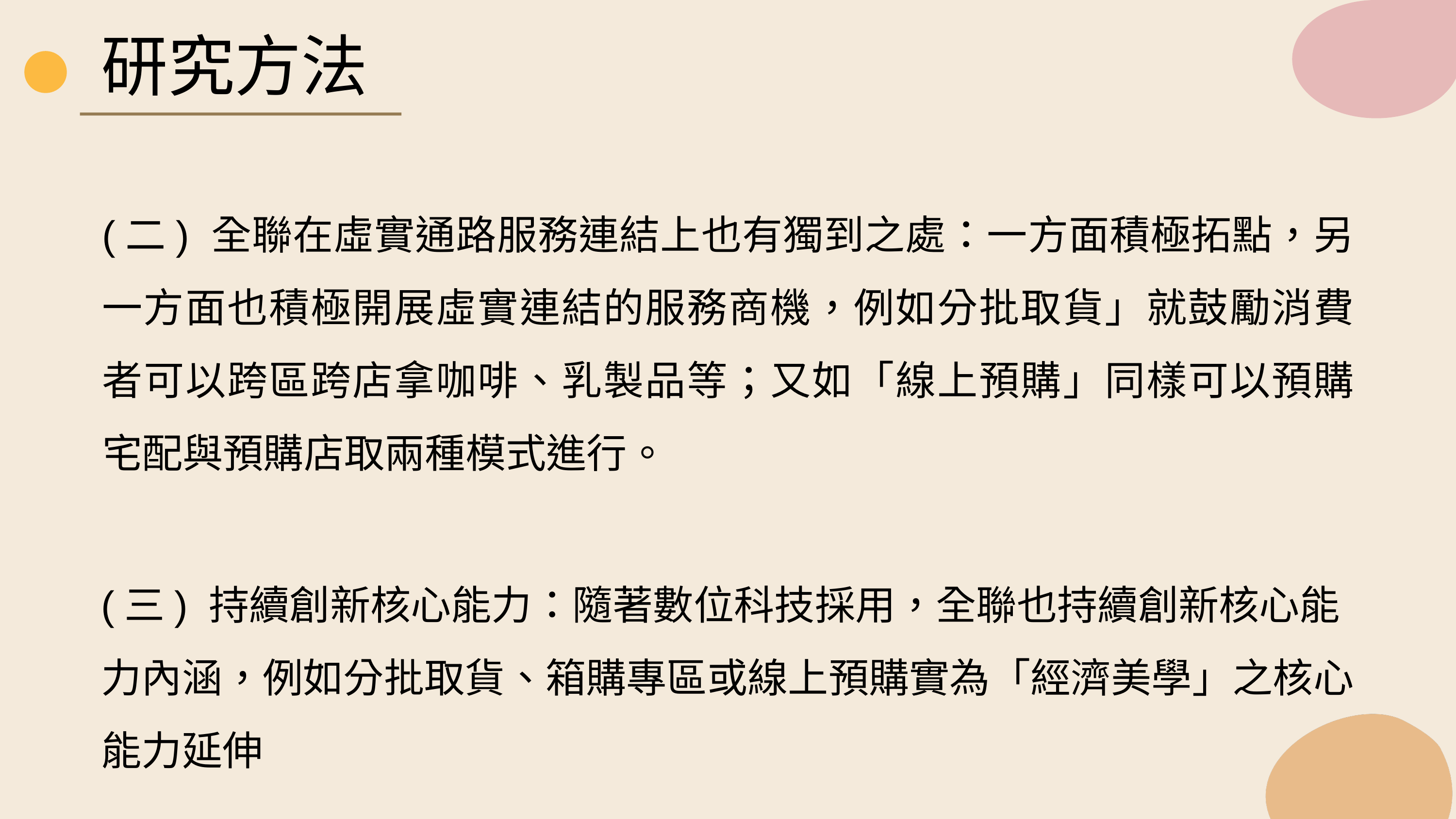

研究方法

(二) 全聯在虛實通路服務連結上也有獨到之處：一方面積極拓點，另一方面也積極開展虛實連結的服務商機，例如分批取貨」就鼓勵消費者可以跨區跨店拿咖啡、乳製品等；又如「線上預購」同樣可以預購宅配與預購店取兩種模式進行。
(三) 持續創新核心能力：隨著數位科技採用，全聯也持續創新核心能力內涵，例如分批取貨、箱購專區或線上預購實為「經濟美學」之核心能力延伸